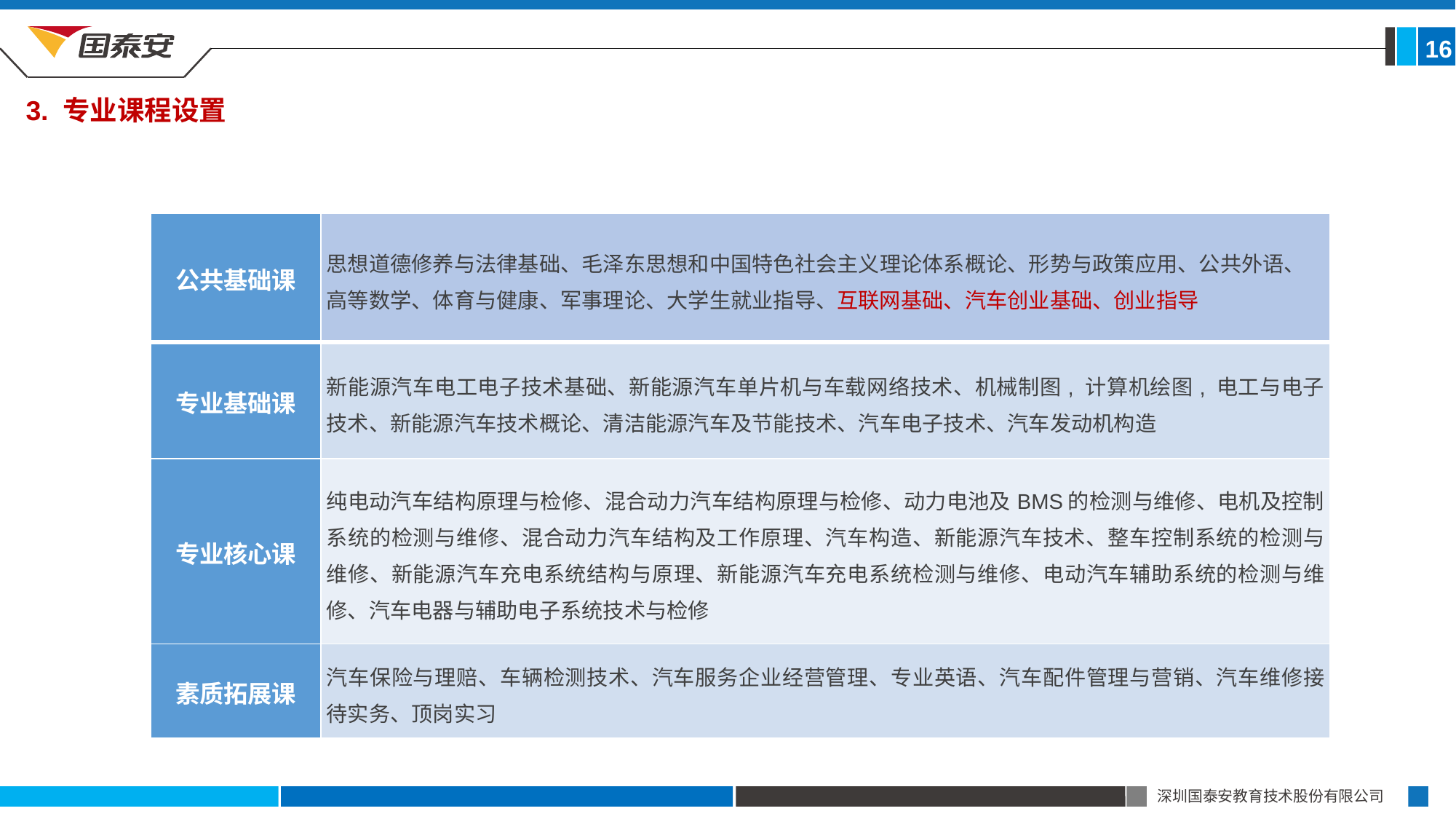

16
3. 专业课程设置
| 公共基础课 | 思想道德修养与法律基础、毛泽东思想和中国特色社会主义理论体系概论、形势与政策应用、公共外语、高等数学、体育与健康、军事理论、大学生就业指导、互联网基础、汽车创业基础、创业指导 |
| --- | --- |
| 专业基础课 | 新能源汽车电工电子技术基础、新能源汽车单片机与车载网络技术、机械制图, 计算机绘图, 电工与电子技术、新能源汽车技术概论、清洁能源汽车及节能技术、汽车电子技术、汽车发动机构造 |
| 专业核心课 | 纯电动汽车结构原理与检修、混合动力汽车结构原理与检修、动力电池及BMS的检测与维修、电机及控制系统的检测与维修、混合动力汽车结构及工作原理、汽车构造、新能源汽车技术、整车控制系统的检测与维修、新能源汽车充电系统结构与原理、新能源汽车充电系统检测与维修、电动汽车辅助系统的检测与维修、汽车电器与辅助电子系统技术与检修 |
| 素质拓展课 | 汽车保险与理赔、车辆检测技术、汽车服务企业经营管理、专业英语、汽车配件管理与营销、汽车维修接待实务、顶岗实习 |